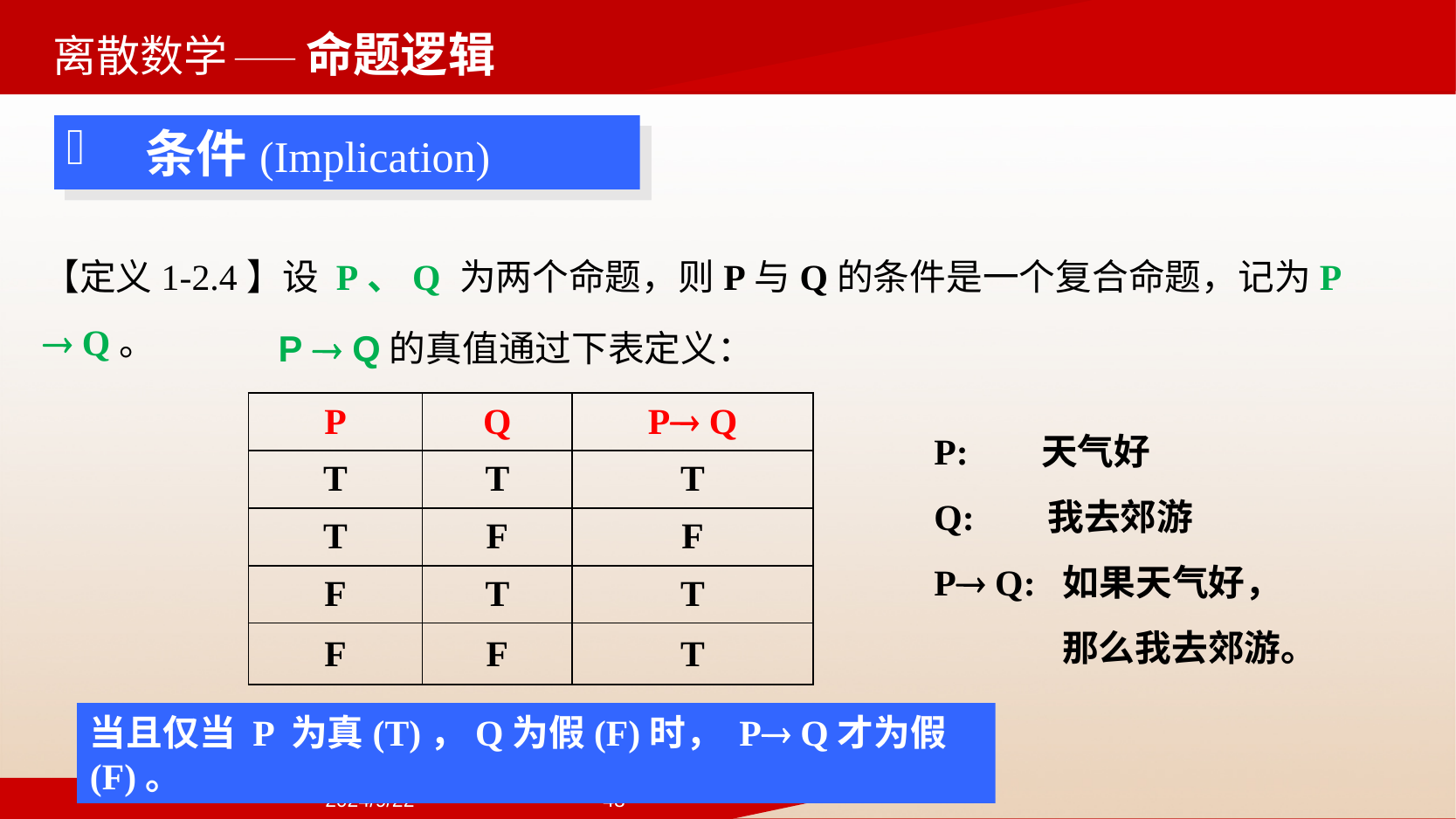

——命题逻辑
 条件(Implication)
【定义1-2.4】设 P、Q 为两个命题，则P与Q的条件是一个复合命题，记为P → Q。
 P → Q的真值通过下表定义：
| P | Q | P→ Q |
| --- | --- | --- |
| T | T | T |
| T | F | F |
| F | T | T |
| F | F | T |
P:       天气好
Q:       我去郊游
P→ Q:  如果天气好，
那么我去郊游。
当且仅当 P 为真(T)，Q为假(F)时， P→ Q才为假(F)。
2024/9/22
48